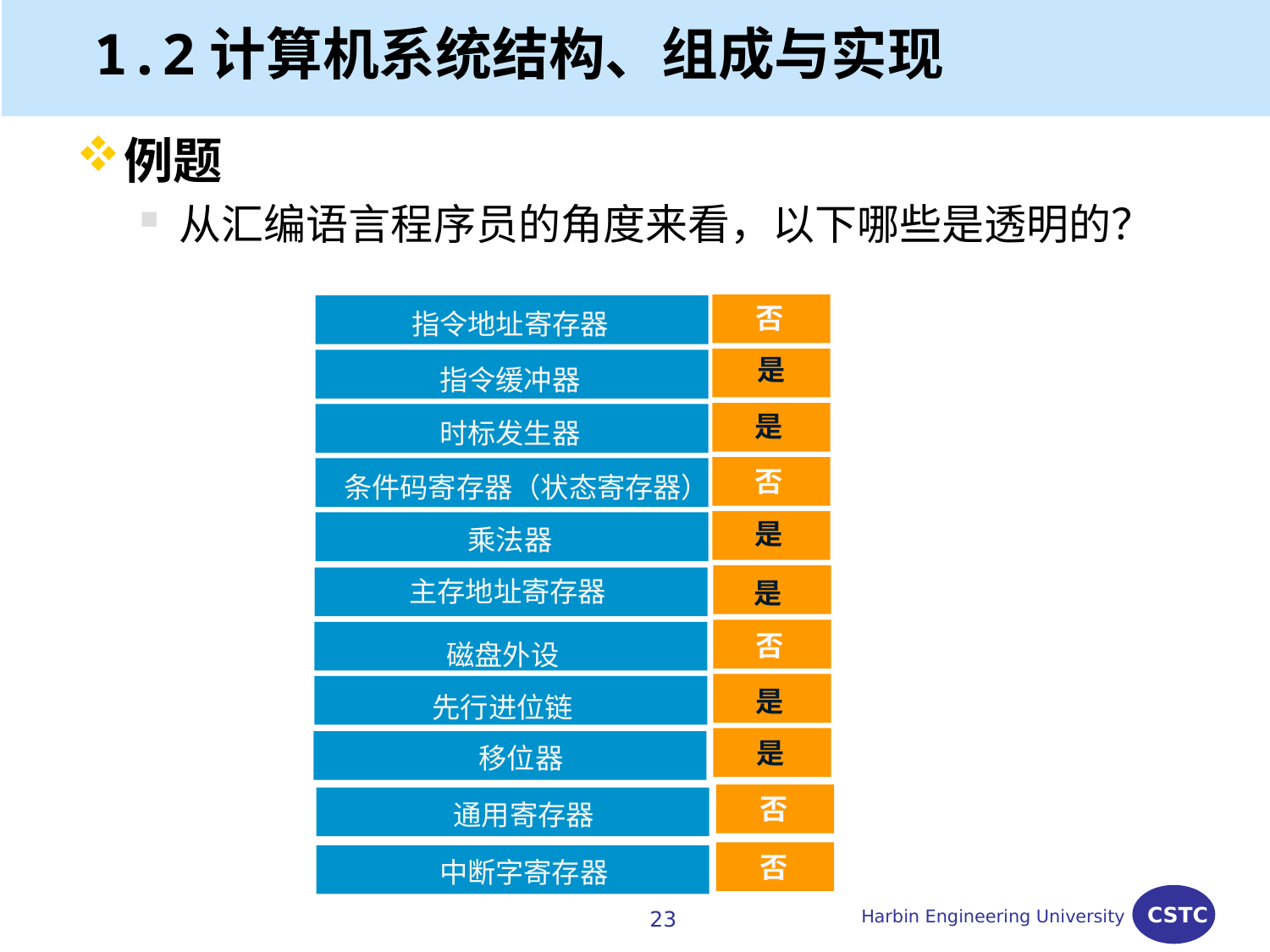

# 1.2计算机系统结构、组成与实现
例题
从汇编语言程序员的角度来看，以下哪些是透明的？

否

指令地址寄存器
是

指令缓冲器

是

时标发生器

否

 条件码寄存器（状态寄存器）
是

乘法器

主存地址寄存器
是

否
磁盘外设

是
先行进位链

是

移位器

否

通用寄存器

否

中断字寄存器
23
Harbin Engineering University